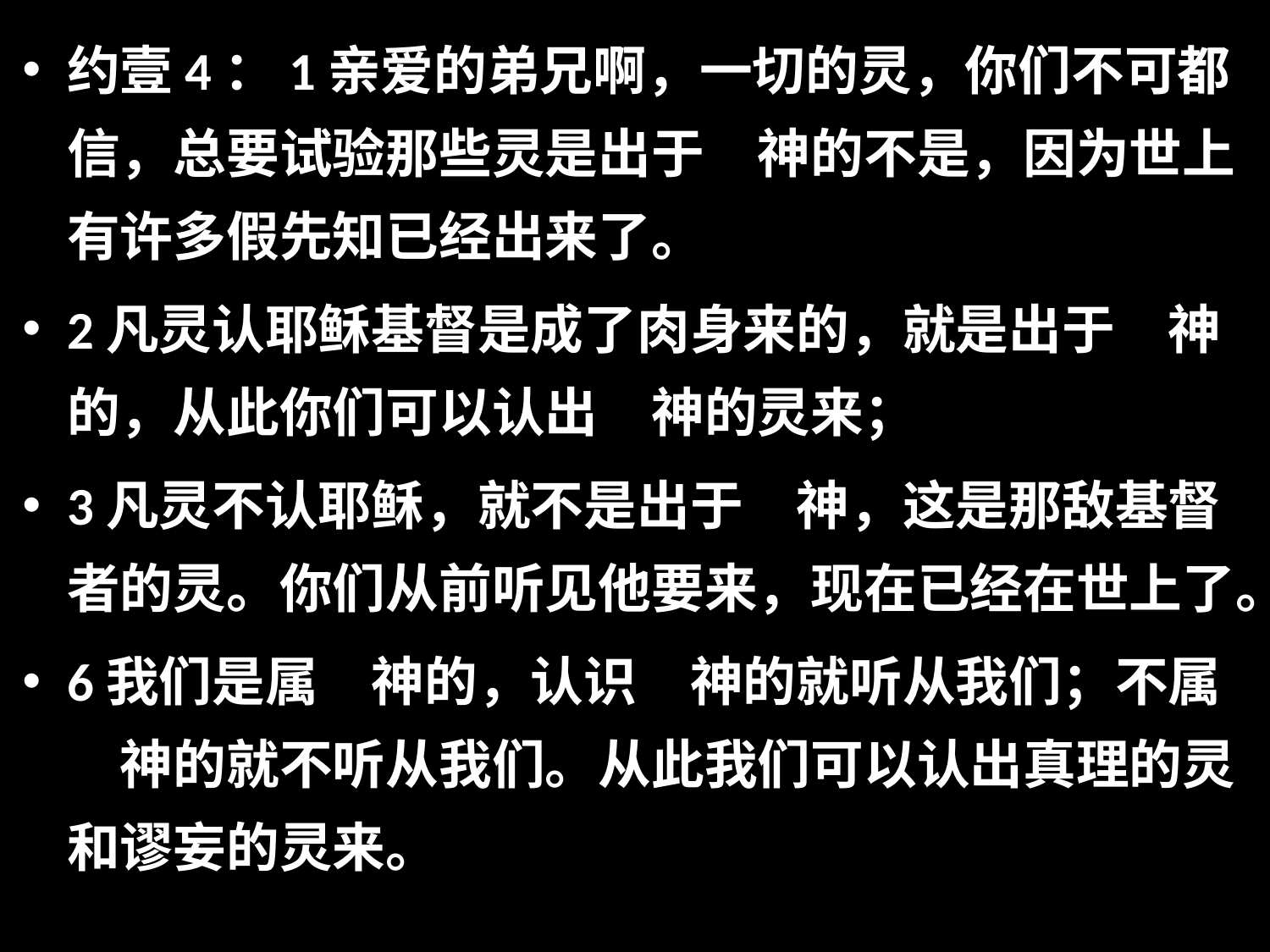

约壹4：1亲爱的弟兄啊，一切的灵，你们不可都信，总要试验那些灵是出于　神的不是，因为世上有许多假先知已经出来了。
2凡灵认耶稣基督是成了肉身来的，就是出于　神的，从此你们可以认出　神的灵来；
3凡灵不认耶稣，就不是出于　神，这是那敌基督者的灵。你们从前听见他要来，现在已经在世上了。
6我们是属　神的，认识　神的就听从我们；不属　神的就不听从我们。从此我们可以认出真理的灵和谬妄的灵来。